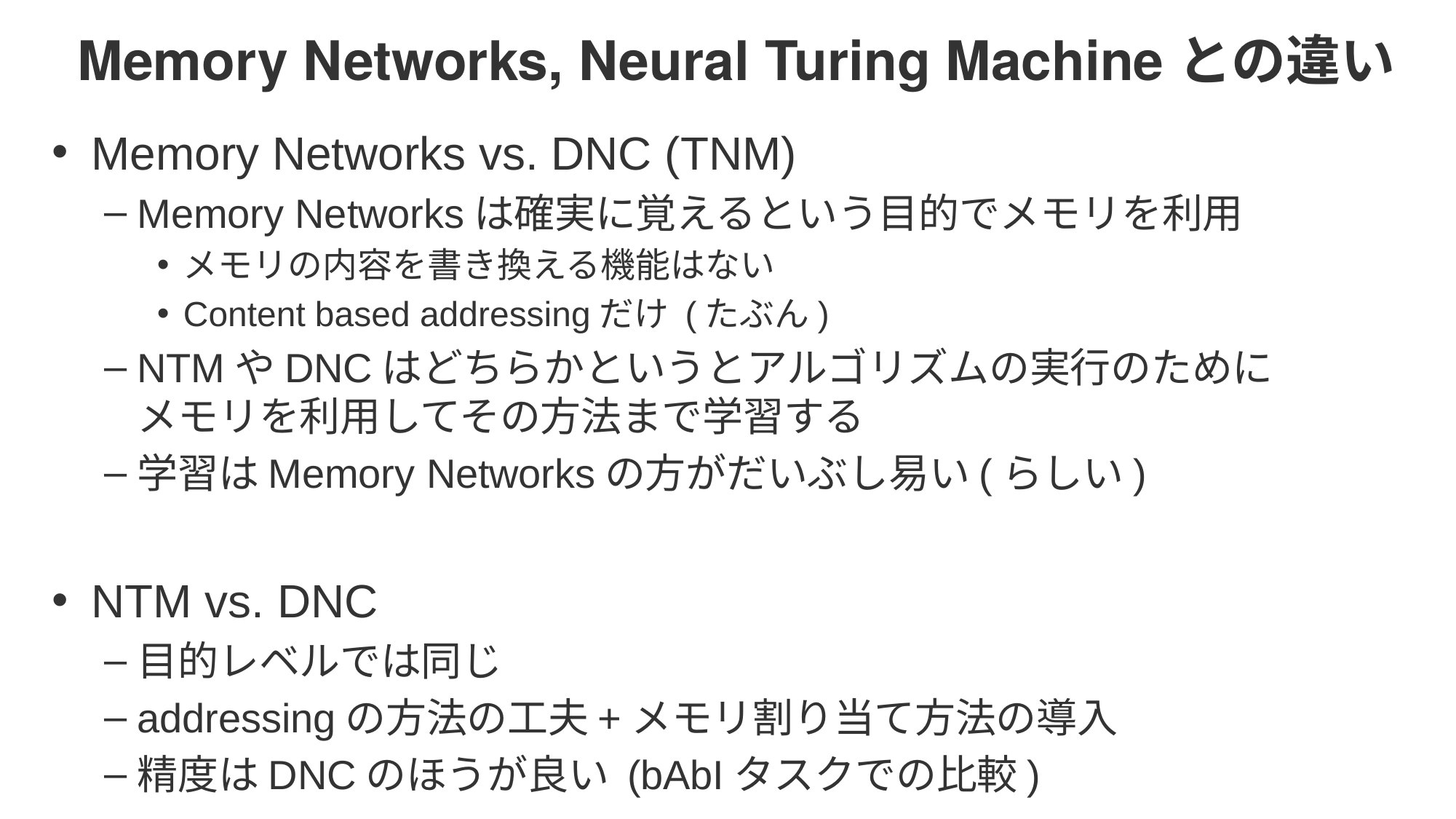

# Memory Networks, Neural Turing Machineとの違い
Memory Networks vs. DNC (TNM)
Memory Networksは確実に覚えるという目的でメモリを利用
メモリの内容を書き換える機能はない
Content based addressingだけ (たぶん)
NTMやDNCはどちらかというとアルゴリズムの実行のために
メモリを利用してその方法まで学習する
学習はMemory Networksの方がだいぶし易い(らしい)

NTM vs. DNC
目的レベルでは同じ
addressingの方法の工夫+メモリ割り当て方法の導入
精度はDNCのほうが良い (bAbIタスクでの比較)